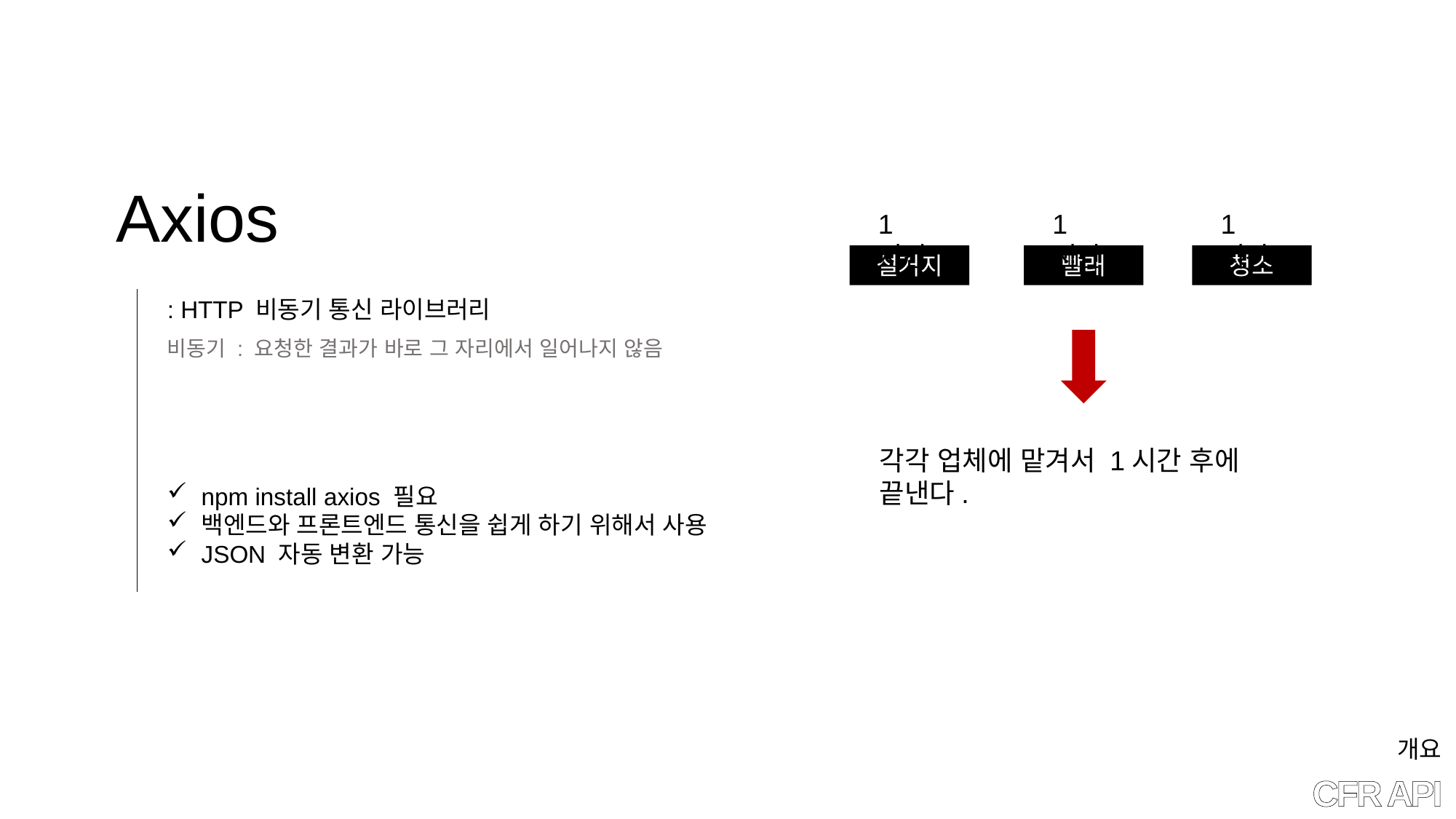

Axios
: HTTP 비동기 통신 라이브러리
비동기 : 요청한 결과가 바로 그 자리에서 일어나지 않음
npm install axios 필요
백엔드와 프론트엔드 통신을 쉽게 하기 위해서 사용
JSON 자동 변환 가능
1시간
1시간
1시간
설거지
빨래
청소

각각 업체에 맡겨서 1시간 후에 끝낸다.
개요
# CFR API